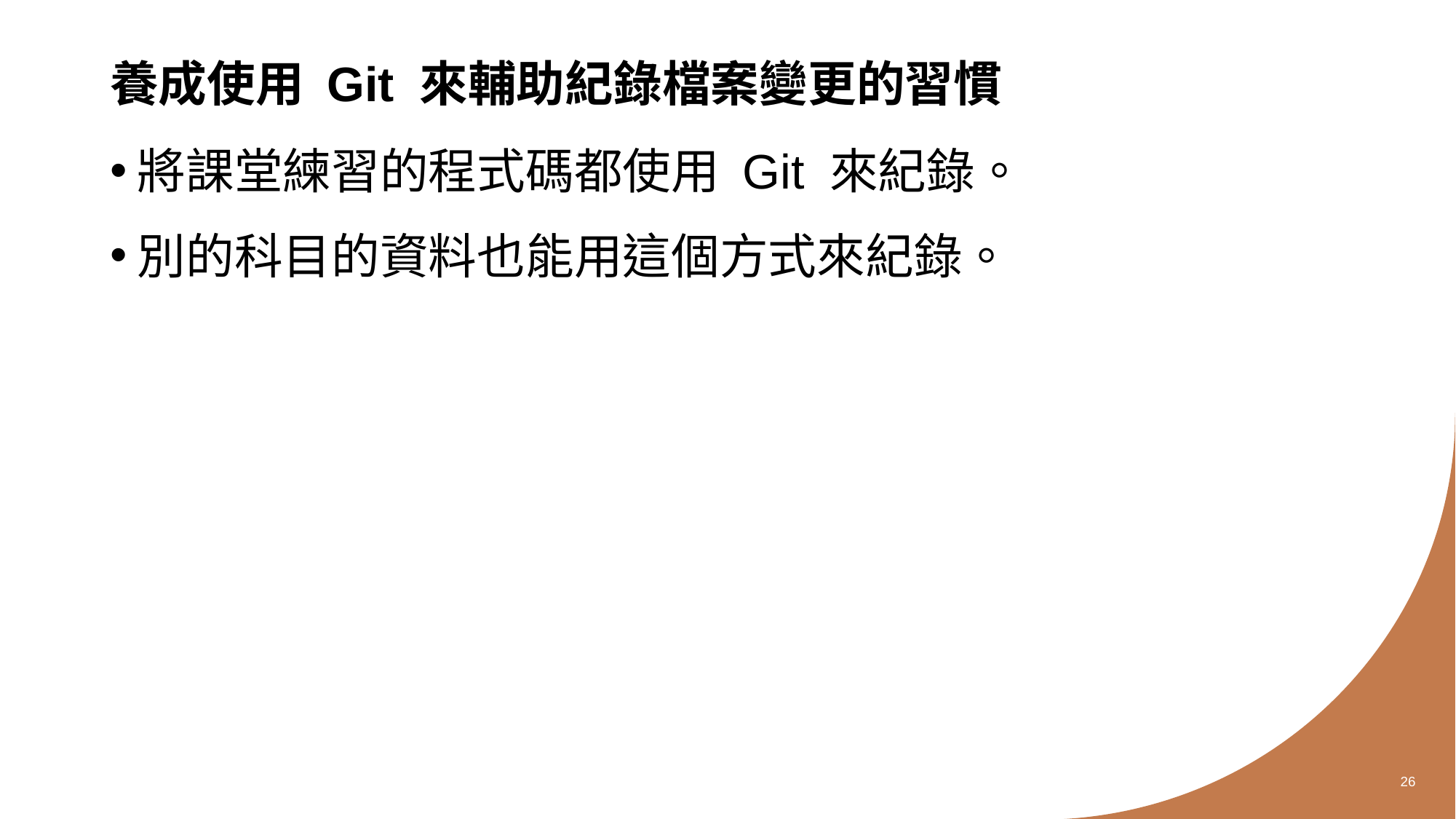

# 養成使用 Git 來輔助紀錄檔案變更的習慣
將課堂練習的程式碼都使用 Git 來紀錄。
別的科目的資料也能用這個方式來紀錄。
26